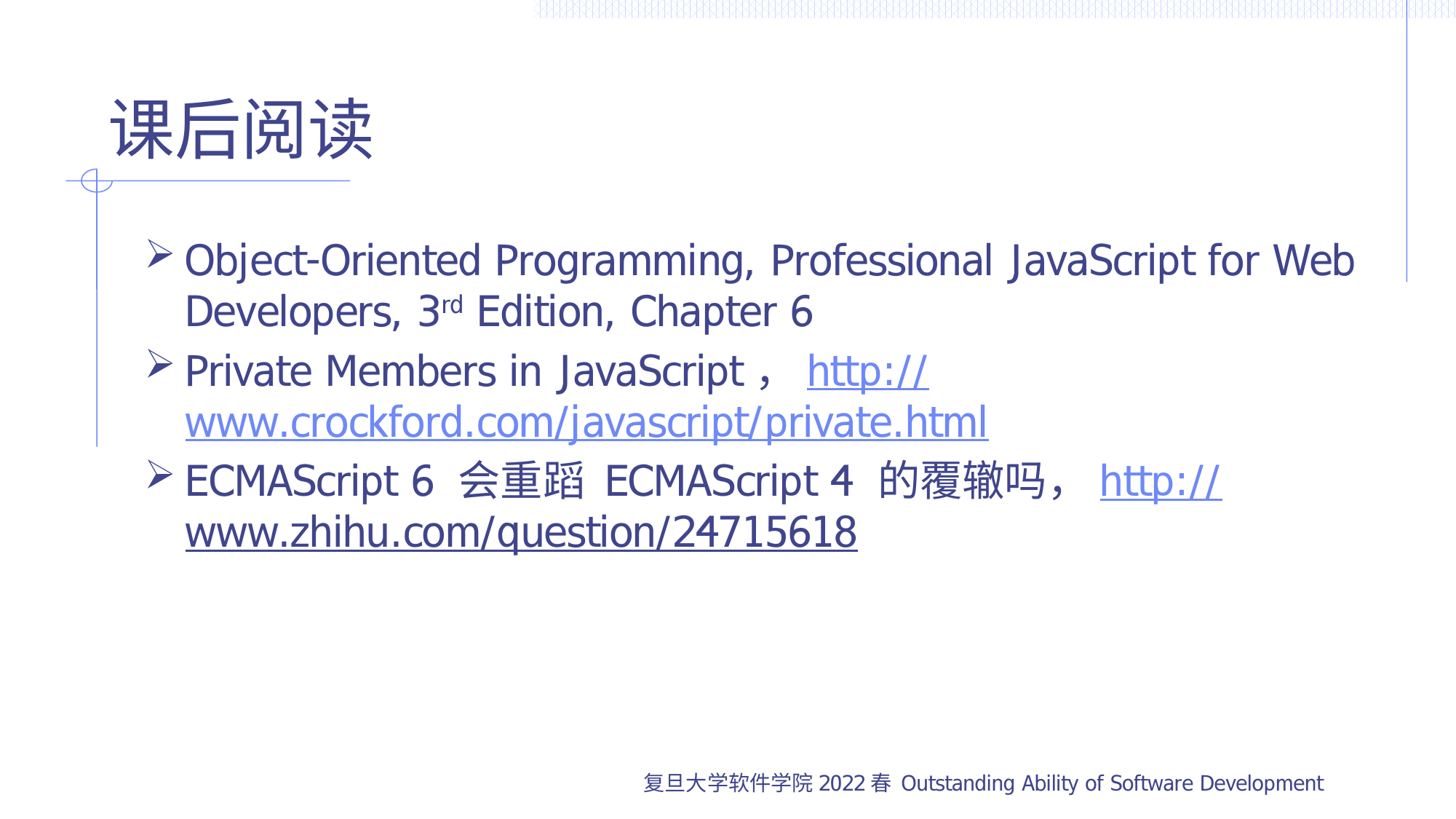

# 课后阅读
Object-Oriented Programming, Professional JavaScript for Web Developers, 3rd Edition, Chapter 6
Private Members in JavaScript，http://www.crockford.com/javascript/private.html
ECMAScript 6 会重蹈 ECMAScript 4 的覆辙吗，http://www.zhihu.com/question/24715618